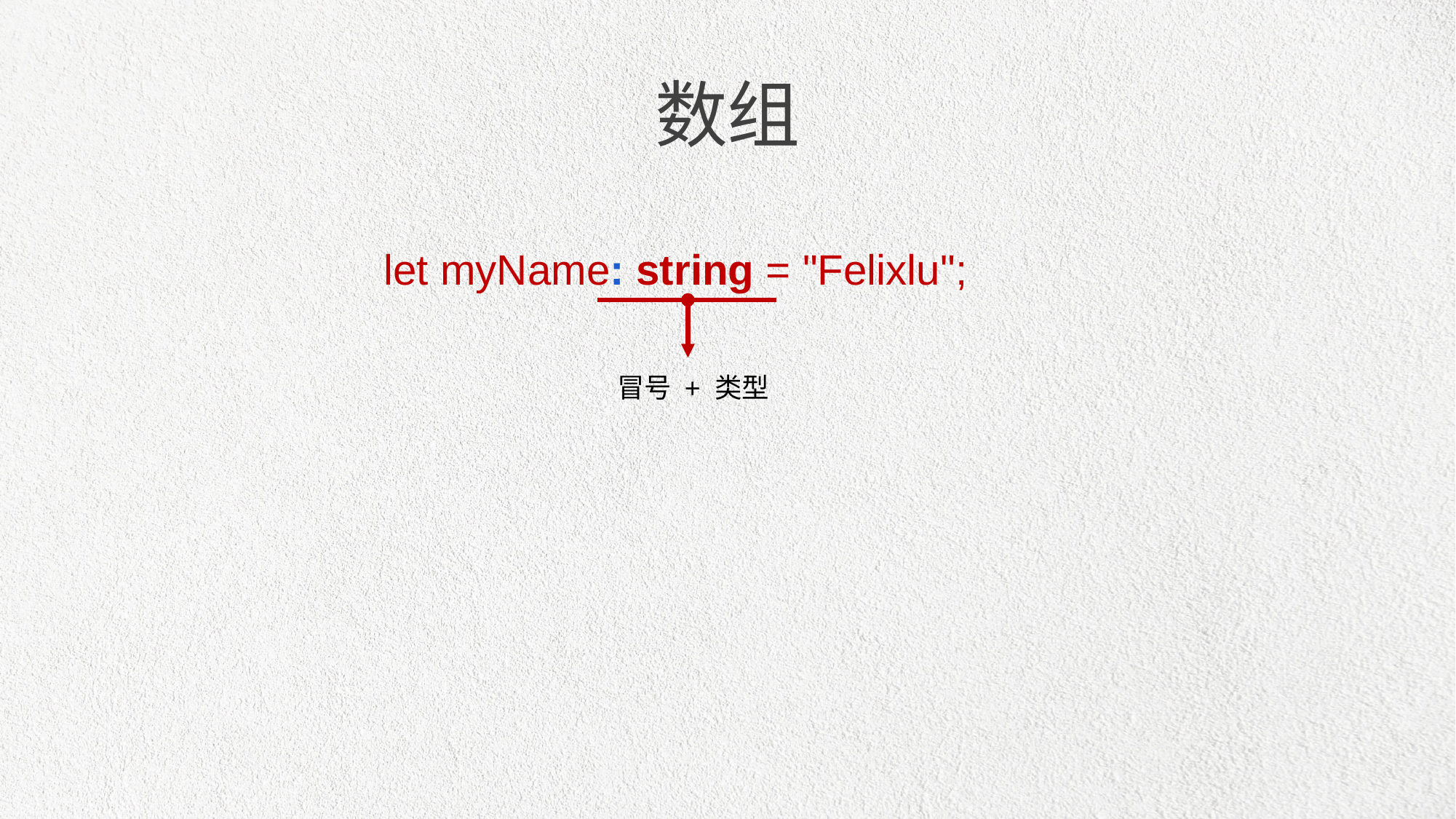

数组
let myName: string = "Felixlu";
冒号 + 类型